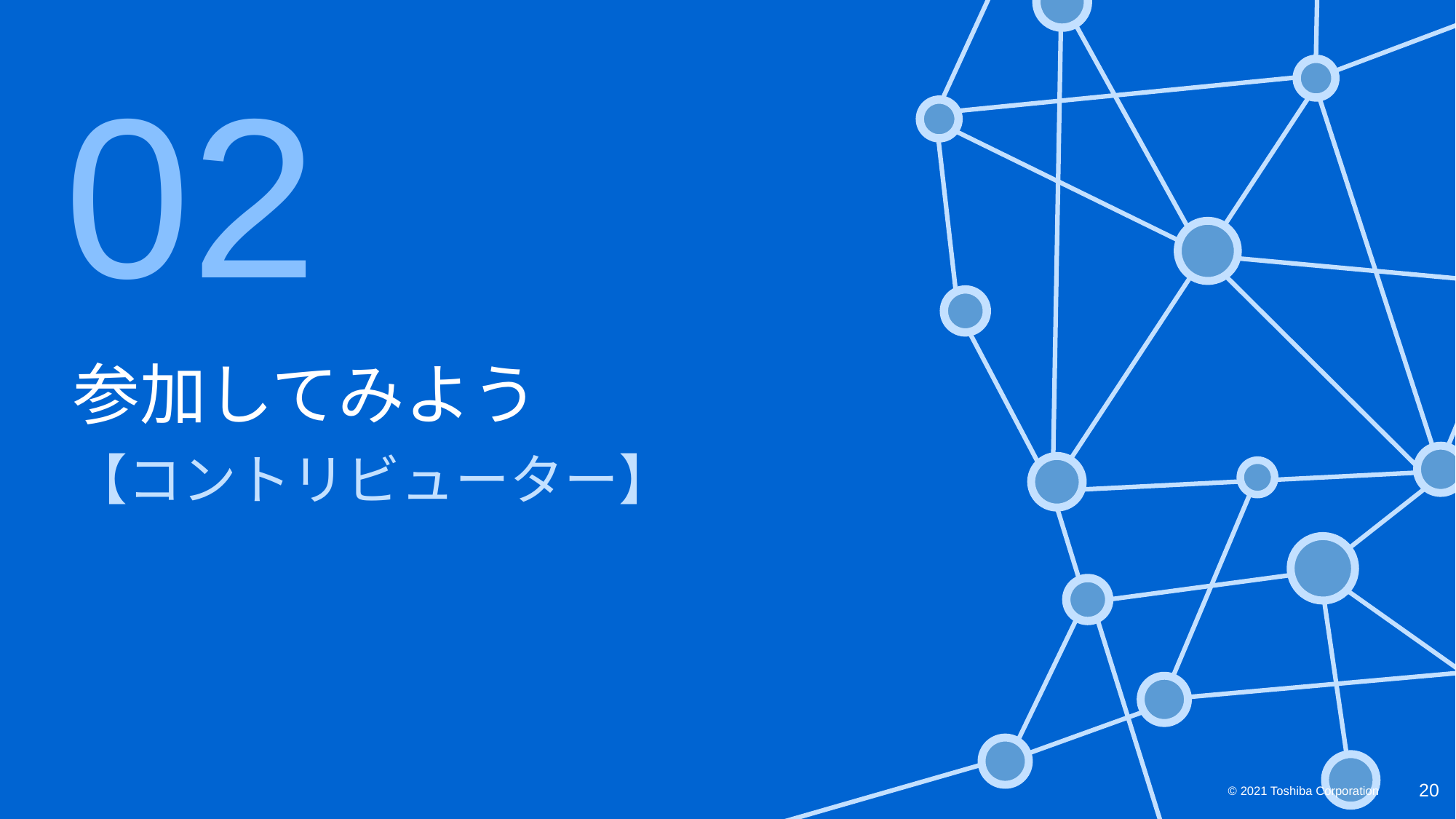

02

参加してみよう
【コントリビューター】
20
© 2021 Toshiba Corporation